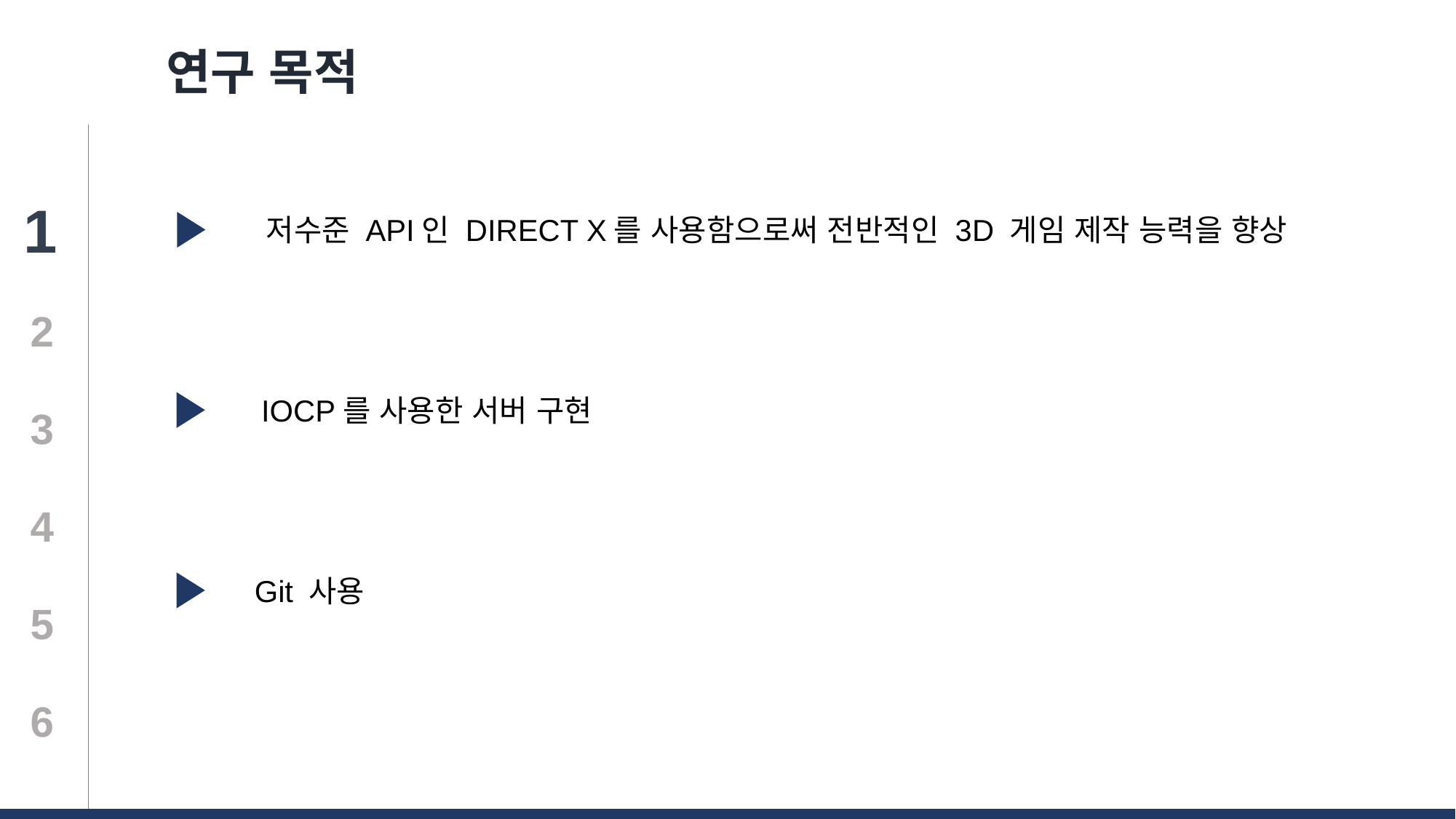

연구 목적
1
저수준 API인 DIRECT X를 사용함으로써 전반적인 3D 게임 제작 능력을 향상

2
IOCP를 사용한 서버 구현
3

4
Git 사용

5
6